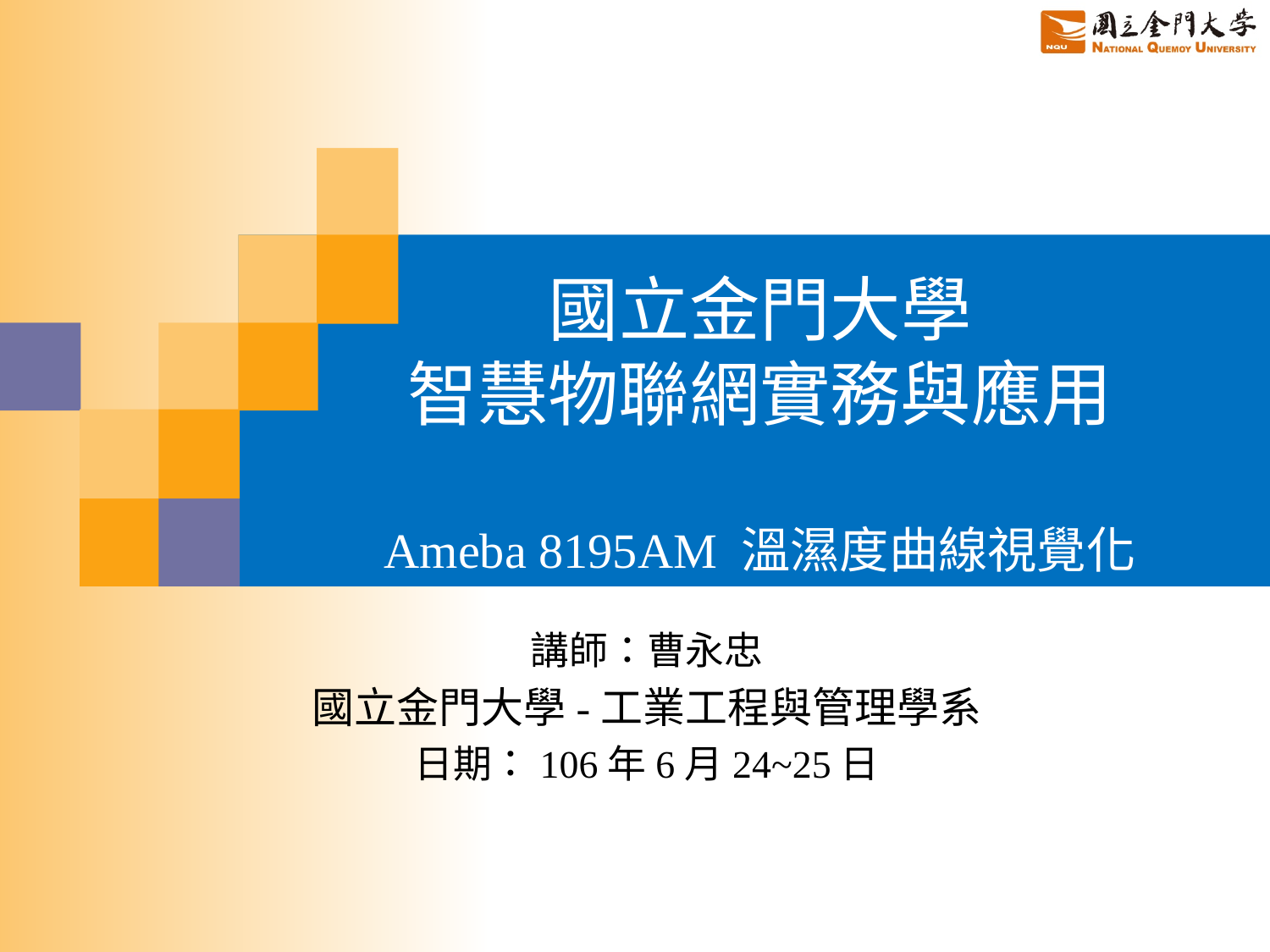

# 國立金門大學 智慧物聯網實務與應用 Ameba 8195AM 溫濕度曲線視覺化
講師：曹永忠
國立金門大學-工業工程與管理學系
日期：106年6月24~25日